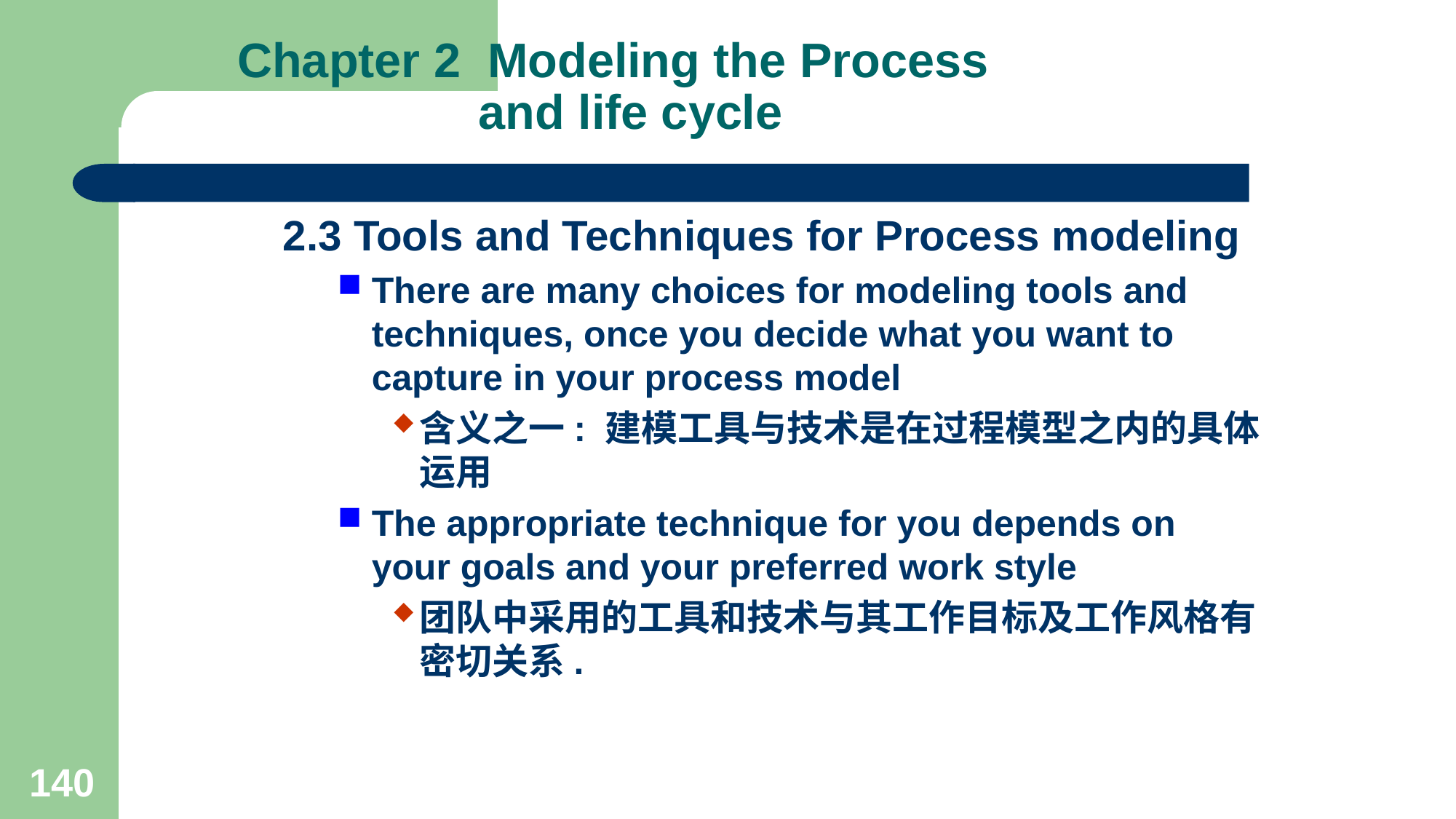

# Chapter 2  Modeling the Process and life cycle
2.3 Tools and Techniques for Process modeling
There are many choices for modeling tools and techniques, once you decide what you want to capture in your process model
含义之一: 建模工具与技术是在过程模型之内的具体运用
The appropriate technique for you depends on your goals and your preferred work style
团队中采用的工具和技术与其工作目标及工作风格有密切关系.

140